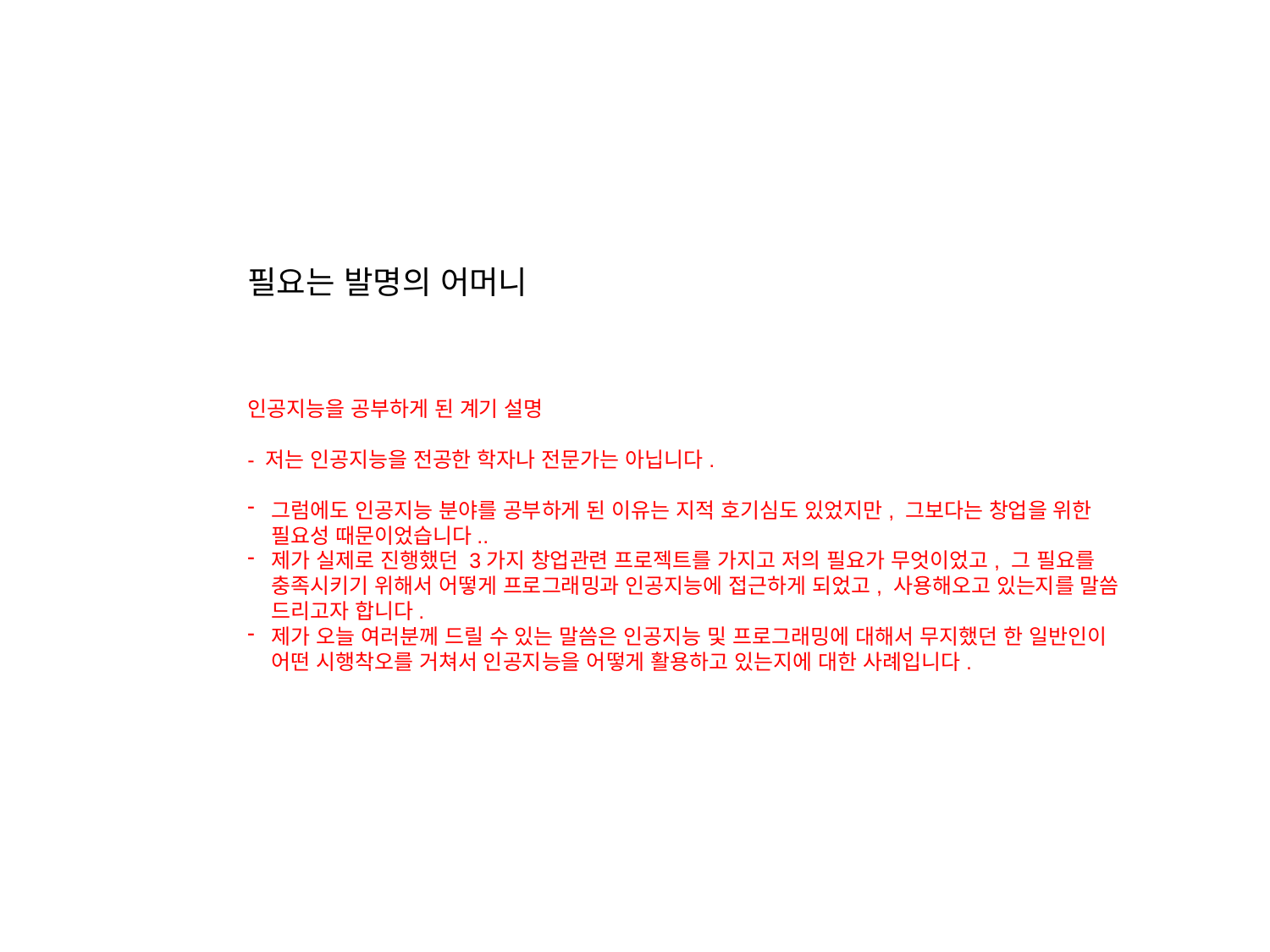

필요는 발명의 어머니
인공지능을 공부하게 된 계기 설명

- 저는 인공지능을 전공한 학자나 전문가는 아닙니다.

그럼에도 인공지능 분야를 공부하게 된 이유는 지적 호기심도 있었지만, 그보다는 창업을 위한 필요성 때문이었습니다..
제가 실제로 진행했던 3가지 창업관련 프로젝트를 가지고 저의 필요가 무엇이었고, 그 필요를 충족시키기 위해서 어떻게 프로그래밍과 인공지능에 접근하게 되었고, 사용해오고 있는지를 말씀 드리고자 합니다.
제가 오늘 여러분께 드릴 수 있는 말씀은 인공지능 및 프로그래밍에 대해서 무지했던 한 일반인이 어떤 시행착오를 거쳐서 인공지능을 어떻게 활용하고 있는지에 대한 사례입니다.